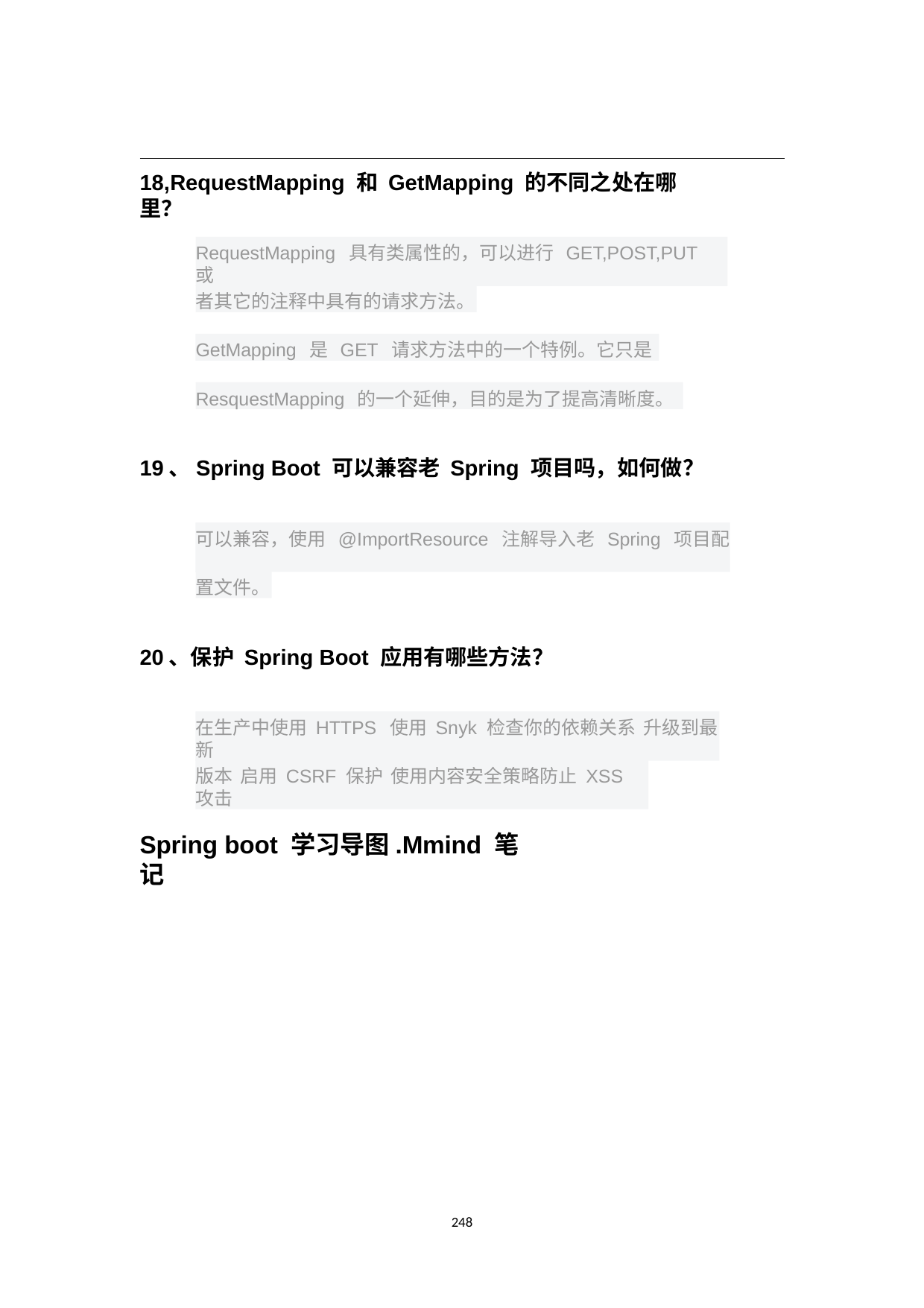

18,RequestMapping 和 GetMapping 的不同之处在哪里？
RequestMapping 具有类属性的，可以进行 GET,POST,PUT 或
者其它的注释中具有的请求方法。
GetMapping 是 GET 请求方法中的一个特例。它只是
ResquestMapping 的一个延伸，目的是为了提高清晰度。
19、Spring Boot 可以兼容老 Spring 项目吗，如何做？
可以兼容，使用 @ImportResource 注解导入老 Spring 项目配
置文件。
20、保护 Spring Boot 应用有哪些方法？
在生产中使用 HTTPS 使用 Snyk 检查你的依赖关系 升级到最新
版本 启用 CSRF 保护 使用内容安全策略防止 XSS 攻击
Spring boot 学习导图.Mmind 笔记
248